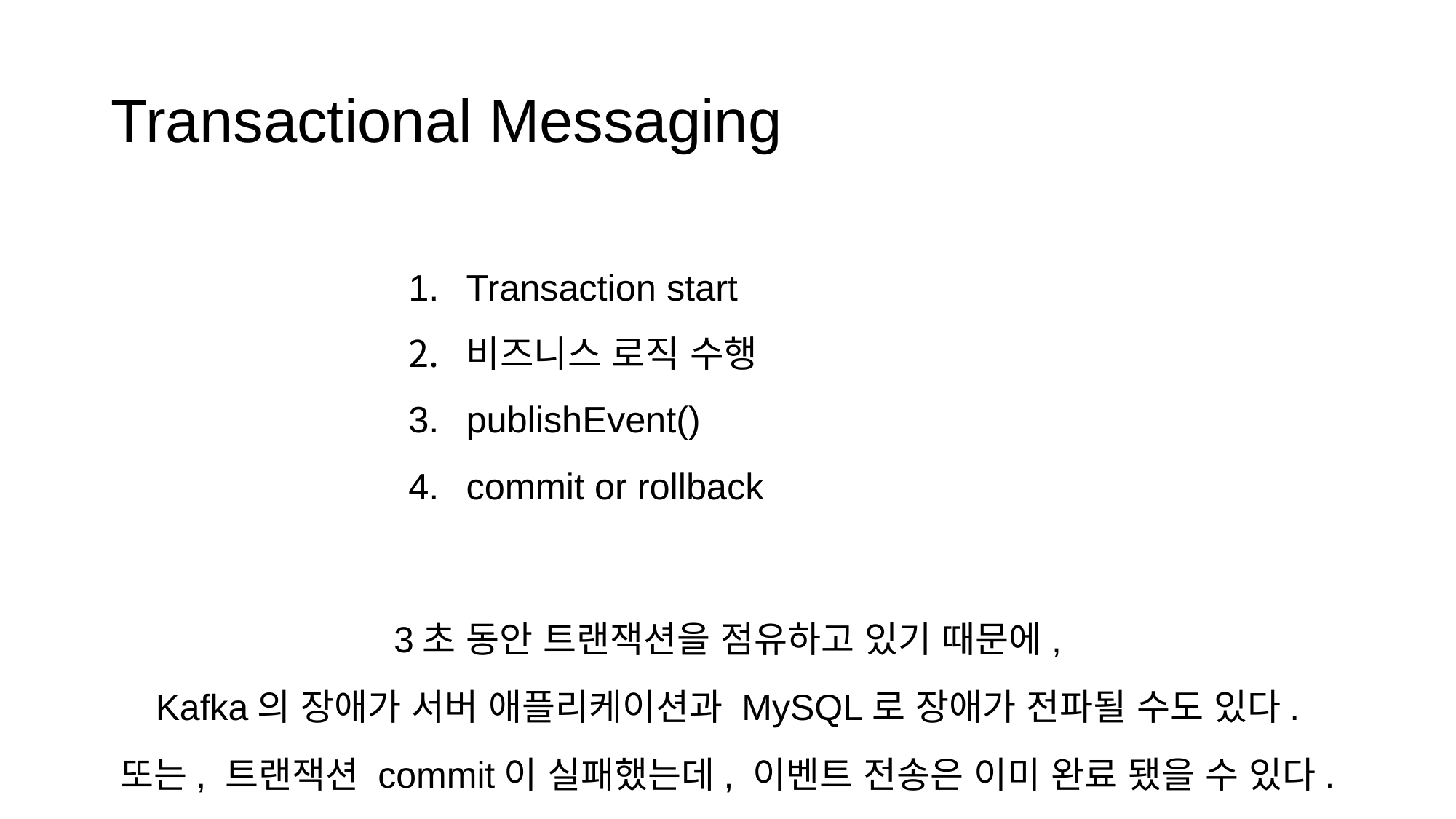

# Transactional Messaging
Transaction start
비즈니스 로직 수행
publishEvent()
commit or rollback

3초 동안 트랜잭션을 점유하고 있기 때문에,
Kafka의 장애가 서버 애플리케이션과 MySQL로 장애가 전파될 수도 있다.
또는, 트랜잭션 commit이 실패했는데, 이벤트 전송은 이미 완료 됐을 수 있다.